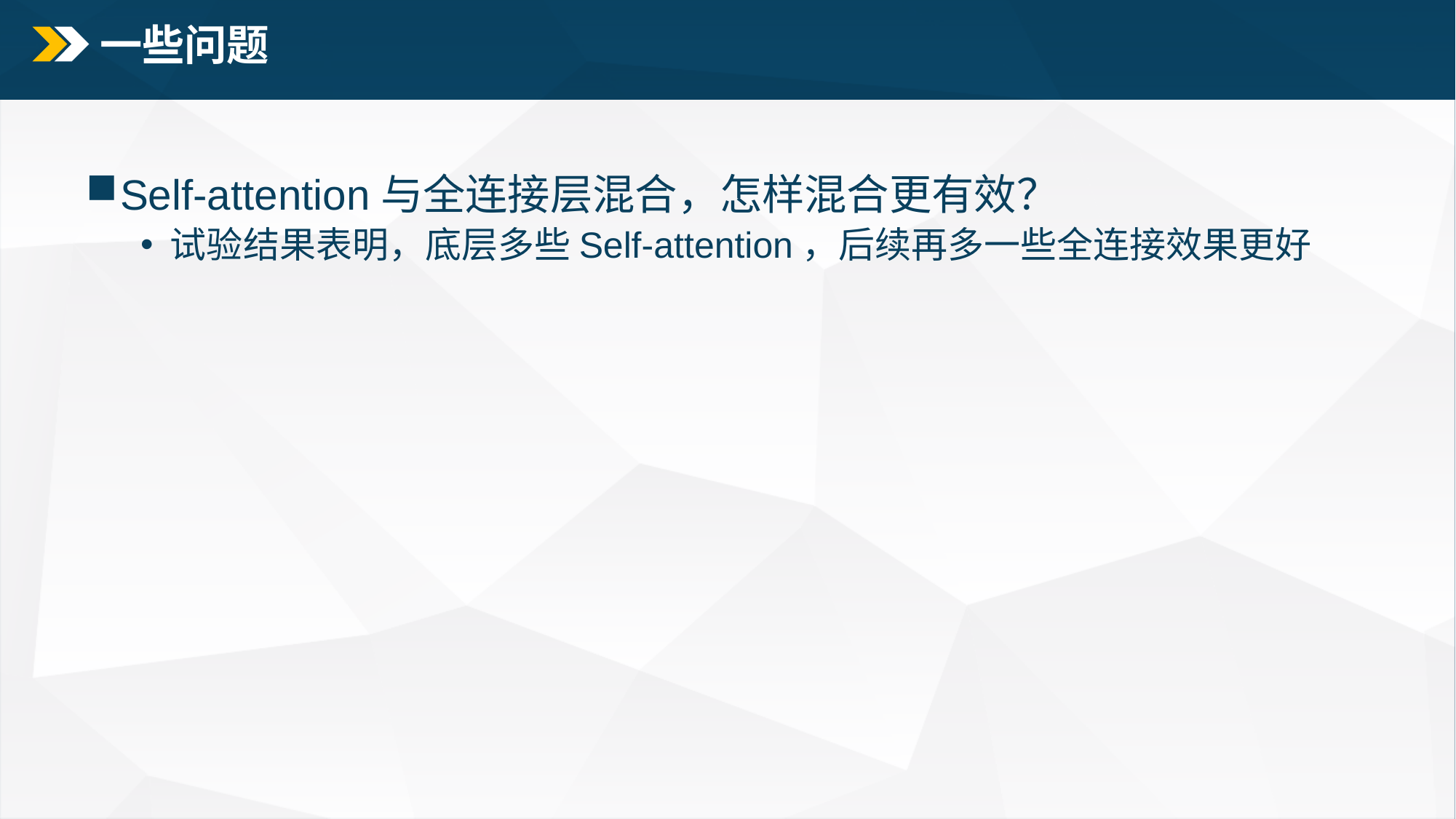

# 一些问题
Self-attention与全连接层混合，怎样混合更有效？
 试验结果表明，底层多些Self-attention，后续再多一些全连接效果更好